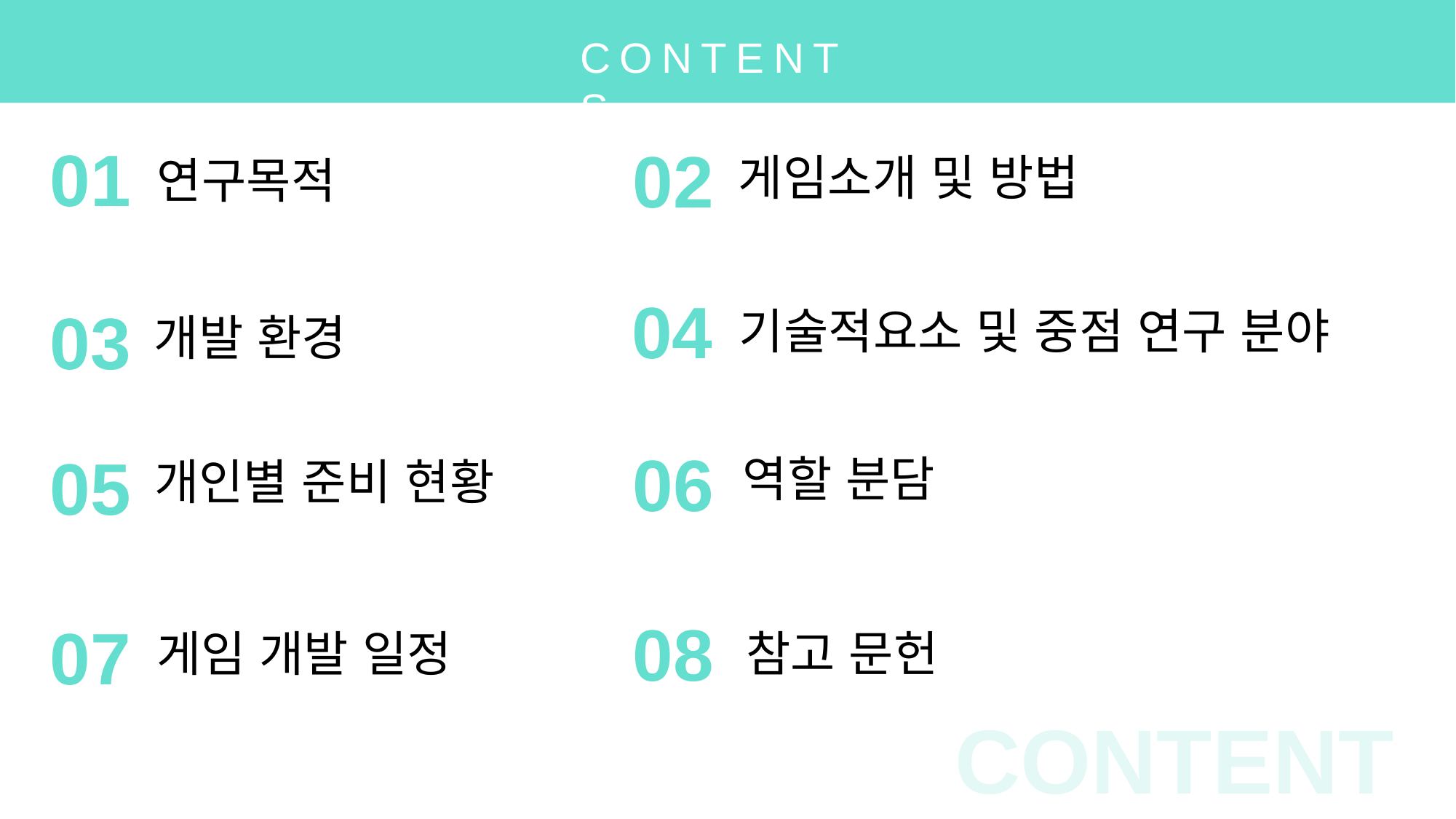

CONTENTS
01
연구목적
02
게임소개 및 방법
04
기술적요소 및 중점 연구 분야
03
개발 환경
06
역할 분담
05
개인별 준비 현황
08
참고 문헌
07
게임 개발 일정
CONTENTS